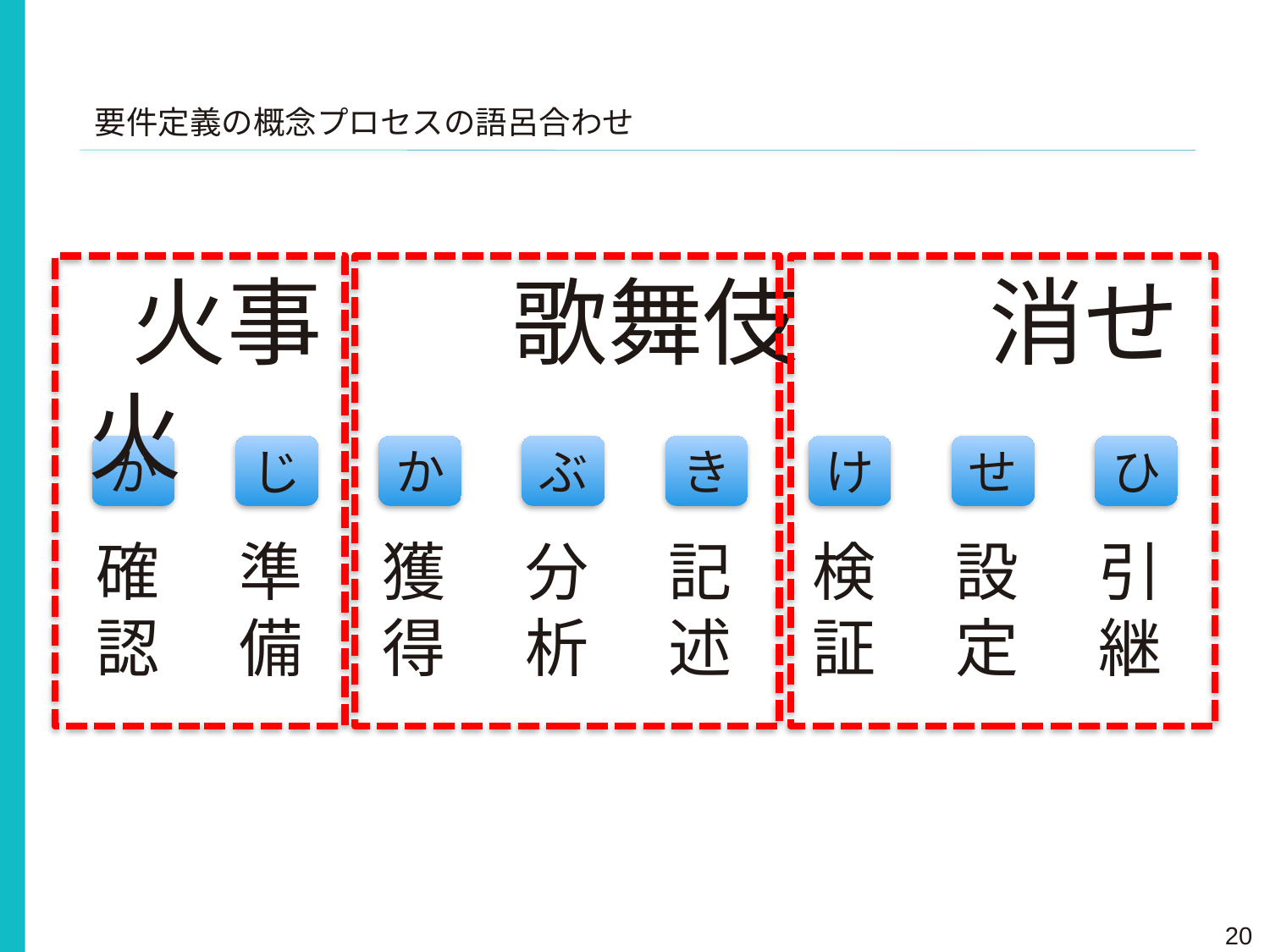

要件定義の概念プロセスの語呂合わせ

 火事　　歌舞伎　　消せ火

か
じ
か
ぶ
き
け
せ
ひ
確認
準備
獲得
分析
記述
検証
設定
引継
20